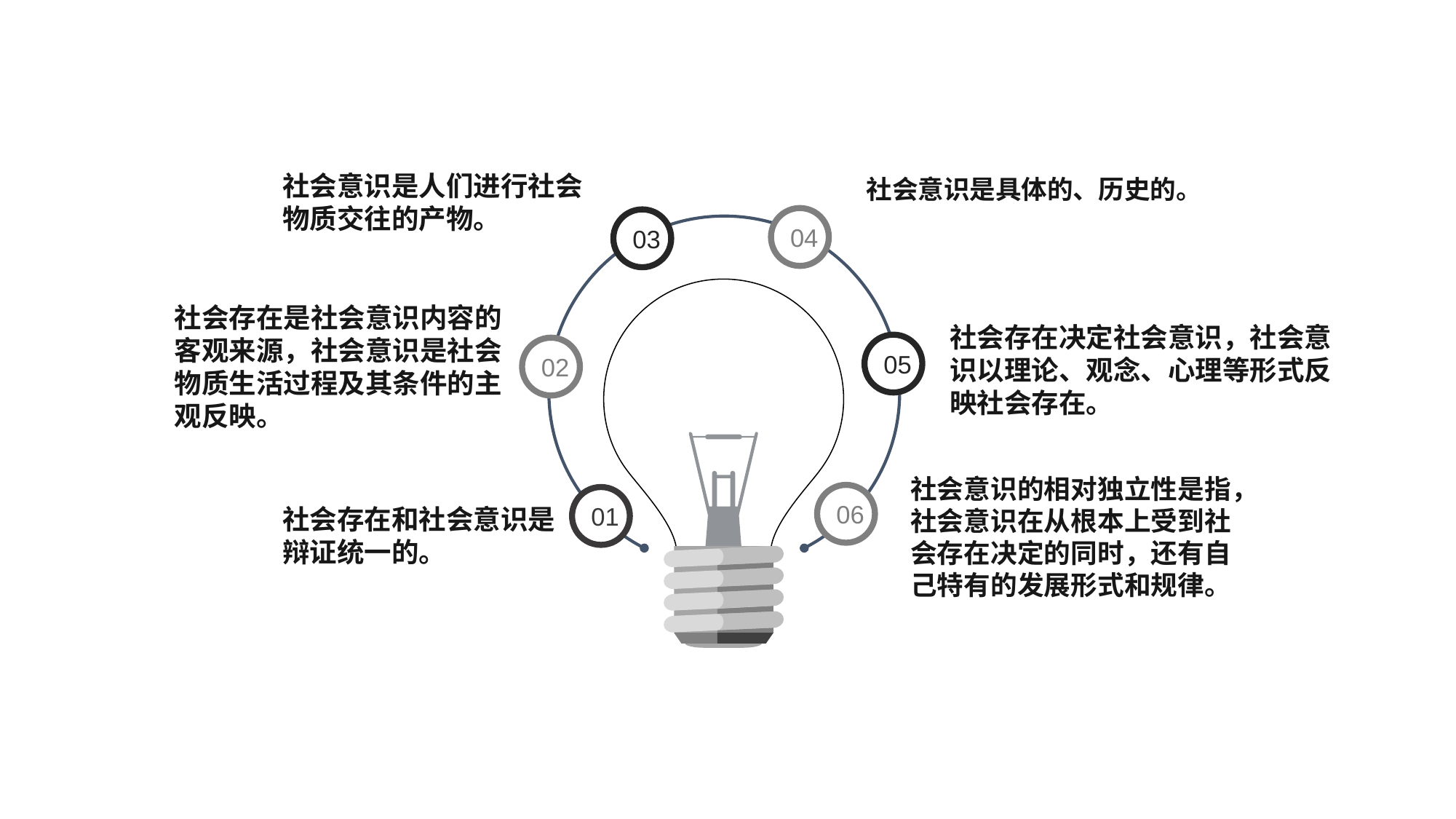

社会意识是人们进行社会
物质交往的产物。
社会意识是具体的、历史的。
04
03

05
02
06
01
社会存在是社会意识内容的
客观来源，社会意识是社会
物质生活过程及其条件的主
观反映。
社会存在决定社会意识，社会意
识以理论、观念、心理等形式反
映社会存在。
社会意识的相对独立性是指，
社会意识在从根本上受到社
会存在决定的同时，还有自
己特有的发展形式和规律。
社会存在和社会意识是
辩证统一的。